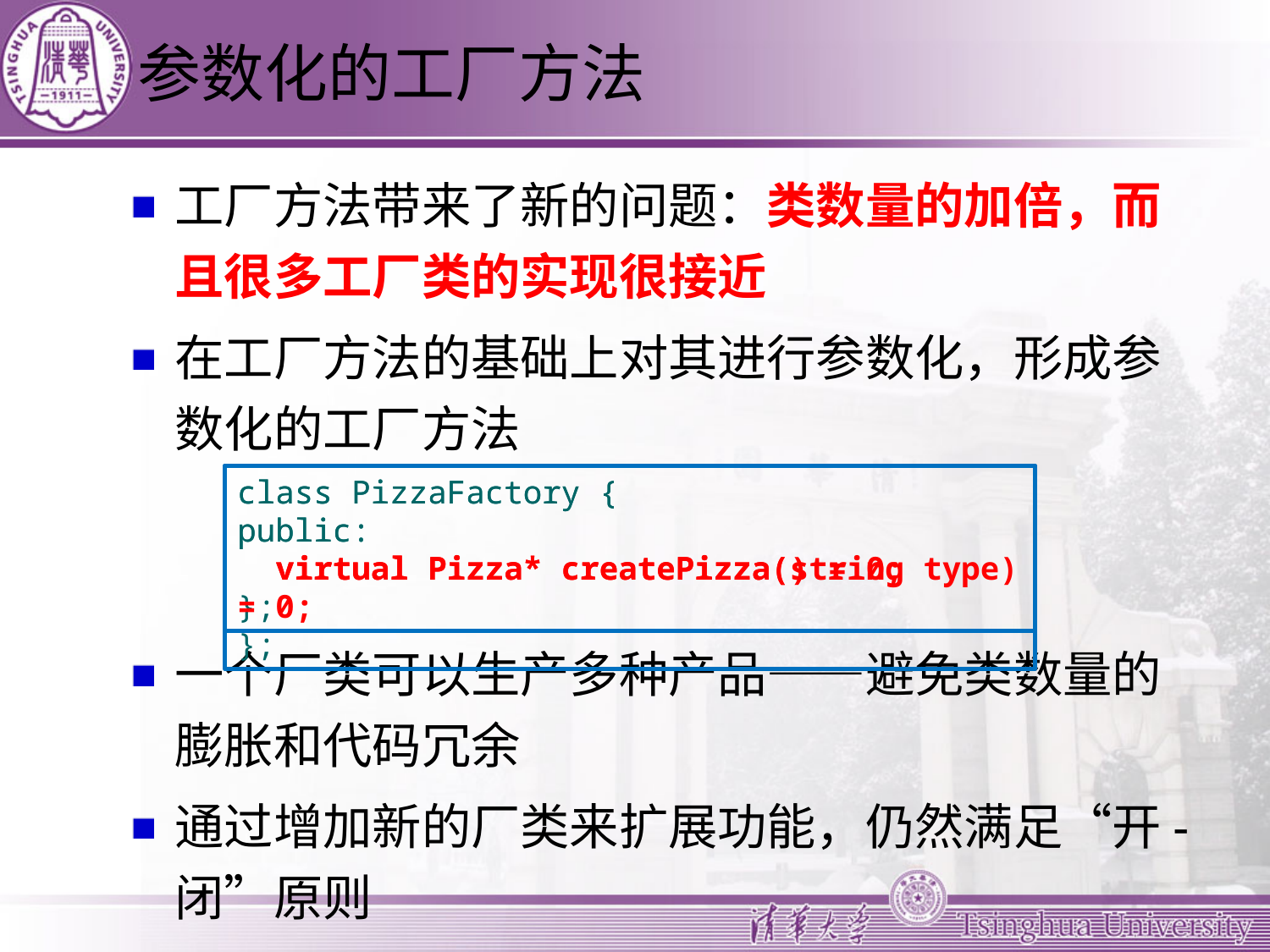

# 参数化的工厂方法
工厂方法带来了新的问题：类数量的加倍，而且很多工厂类的实现很接近
在工厂方法的基础上对其进行参数化，形成参数化的工厂方法

一个厂类可以生产多种产品——避免类数量的膨胀和代码冗余
通过增加新的厂类来扩展功能，仍然满足“开-闭”原则
class PizzaFactory {
public:
  virtual Pizza* createPizza() = 0;
};
class PizzaFactory {
public:
  virtual Pizza* createPizza(string type) = 0;
};